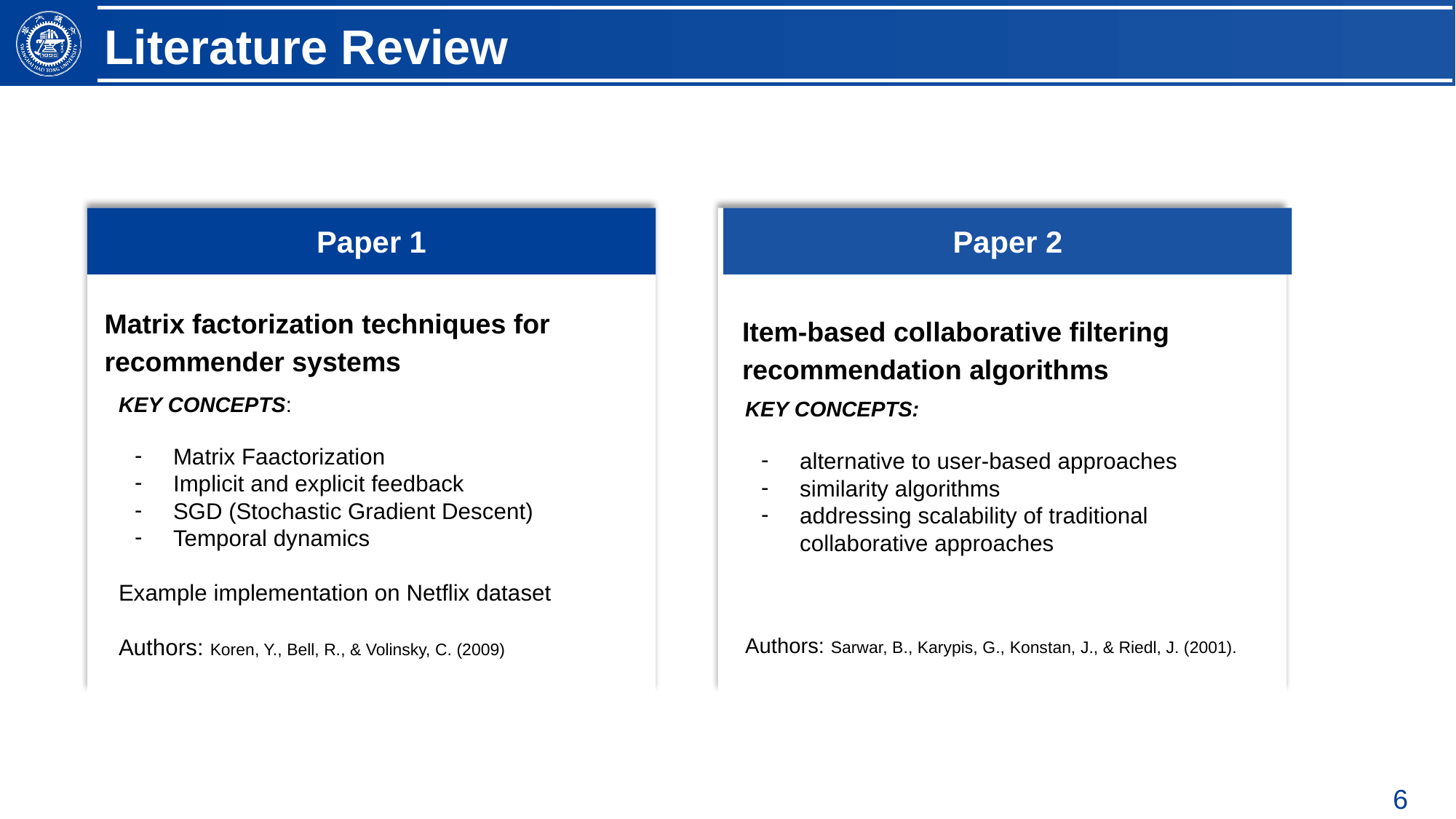

Literature Review
Paper 1

Paper 2

Matrix factorization techniques for recommender systems
Item-based collaborative filtering recommendation algorithms
单击此处添加文本
单击此处添加文本
KEY CONCEPTS:

Matrix Faactorization
Implicit and explicit feedback
SGD (Stochastic Gradient Descent)
Temporal dynamics

Example implementation on Netflix dataset

Authors: Koren, Y., Bell, R., & Volinsky, C. (2009)
KEY CONCEPTS:

alternative to user-based approaches
similarity algorithms
addressing scalability of traditional collaborative approaches

Authors: Sarwar, B., Karypis, G., Konstan, J., & Riedl, J. (2001).
6